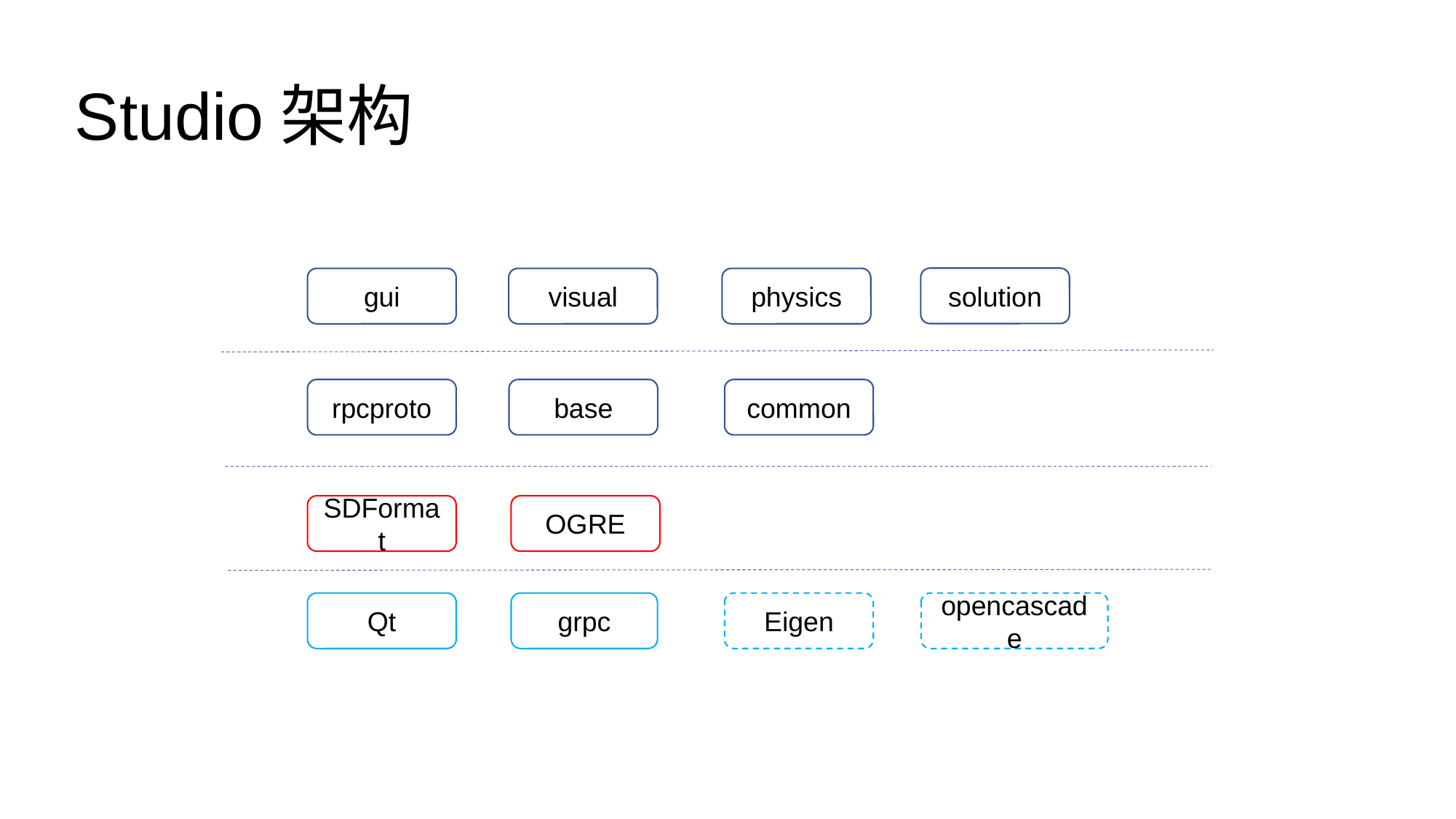

# Studio架构
solution
physics
visual
gui
rpcproto
base
common
OGRE
SDFormat
opencascade
Qt
grpc
Eigen